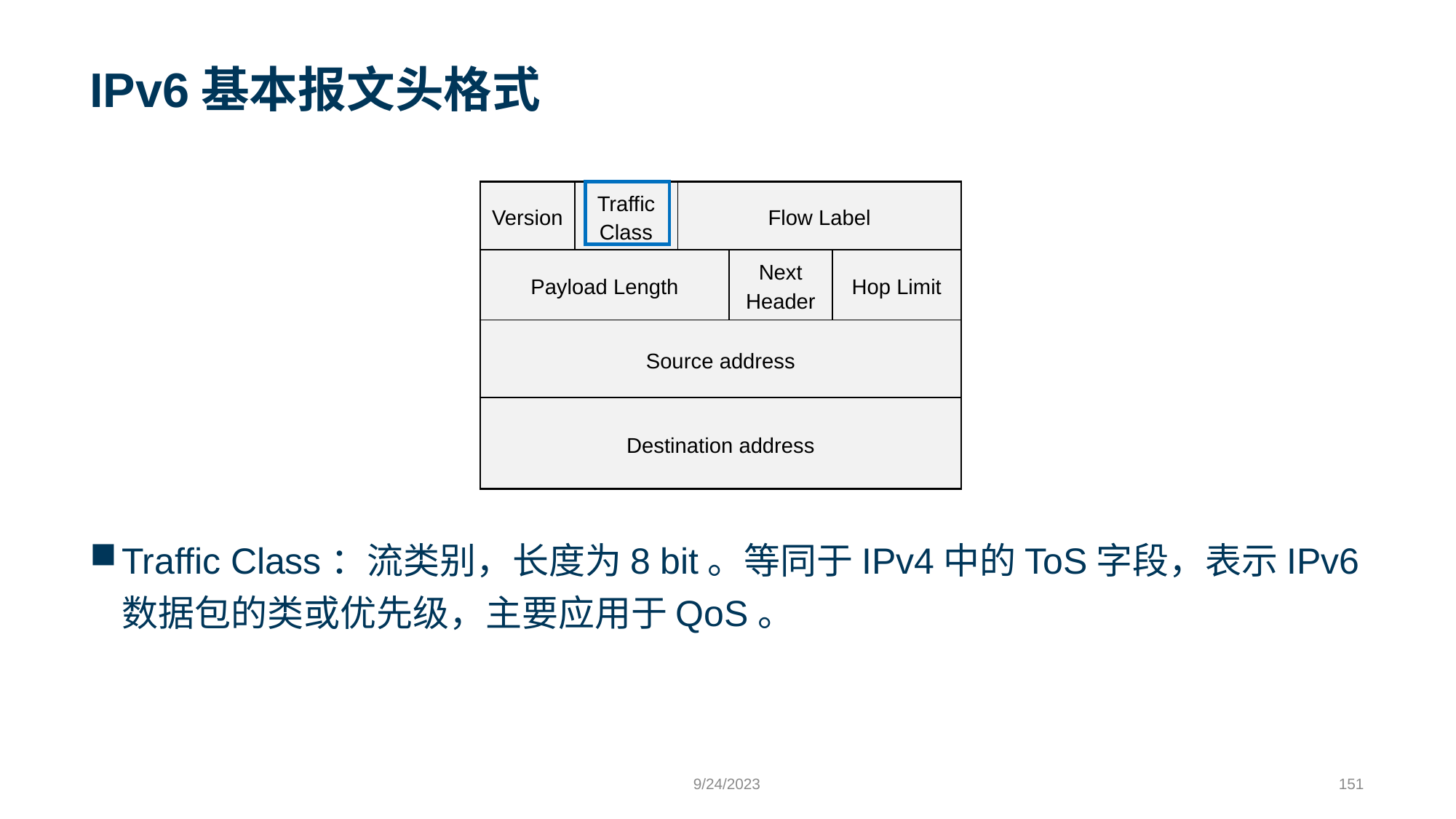

# IPv6基本报文头格式
| Version | Traffic Class | Flow Label |  |  |
| --- | --- | --- | --- | --- |
| Payload Length |  |  | Next Header | Hop Limit |
| Source address |  |  |  |  |
| Destination address |  |  |  |  |

Traffic Class：流类别，长度为8 bit。等同于IPv4中的ToS字段，表示IPv6数据包的类或优先级，主要应用于QoS。

9/24/2023
151